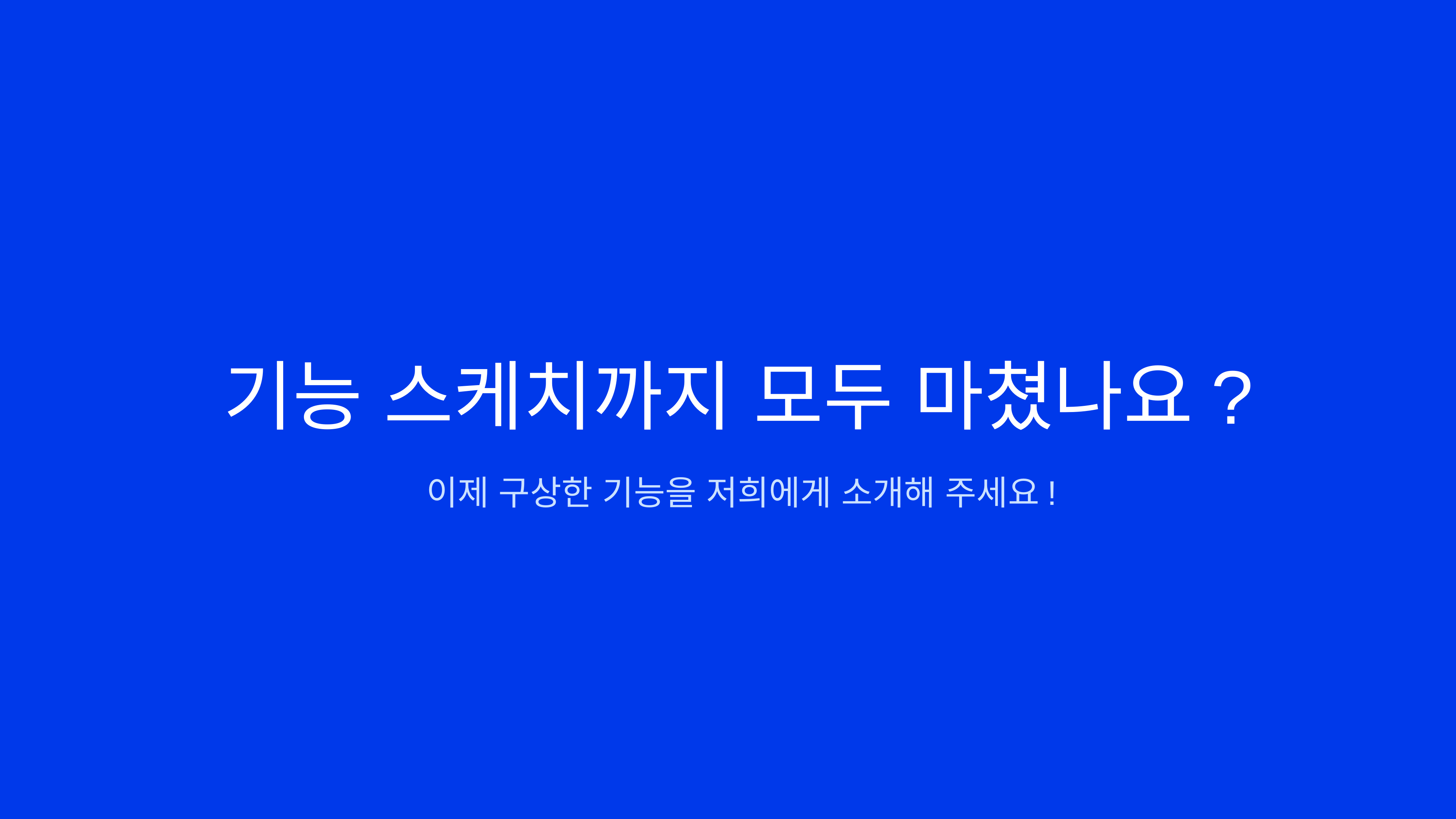

기능 스케치까지 모두 마쳤나요?
이제 구상한 기능을 저희에게 소개해 주세요!